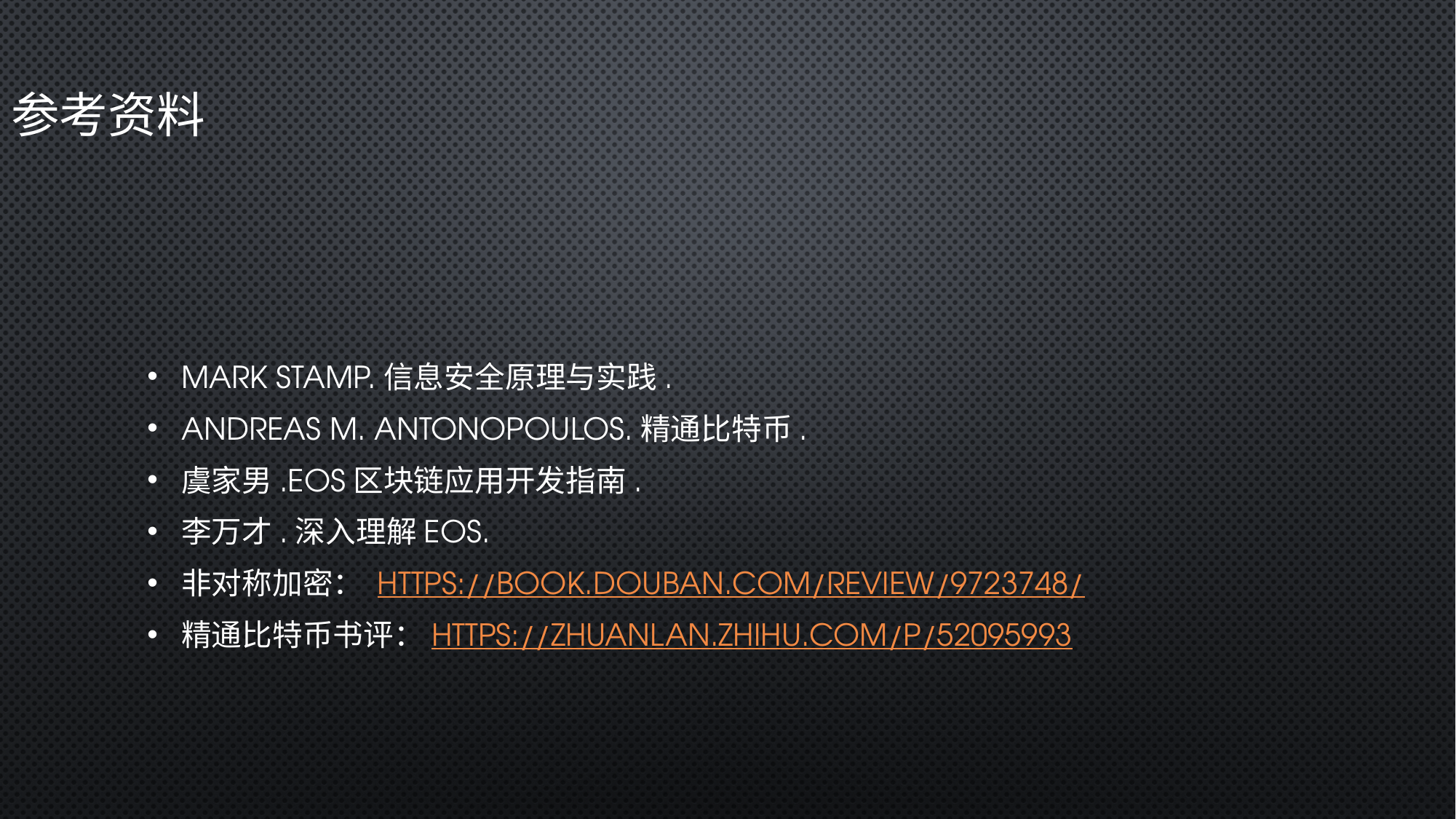

# 参考资料

Mark Stamp.信息安全原理与实践.
Andreas M. Antonopoulos.精通比特币.
虞家男.EOS区块链应用开发指南.
李万才.深入理解EOS.
非对称加密： https://book.douban.com/review/9723748/
精通比特币书评：https://zhuanlan.zhihu.com/p/52095993